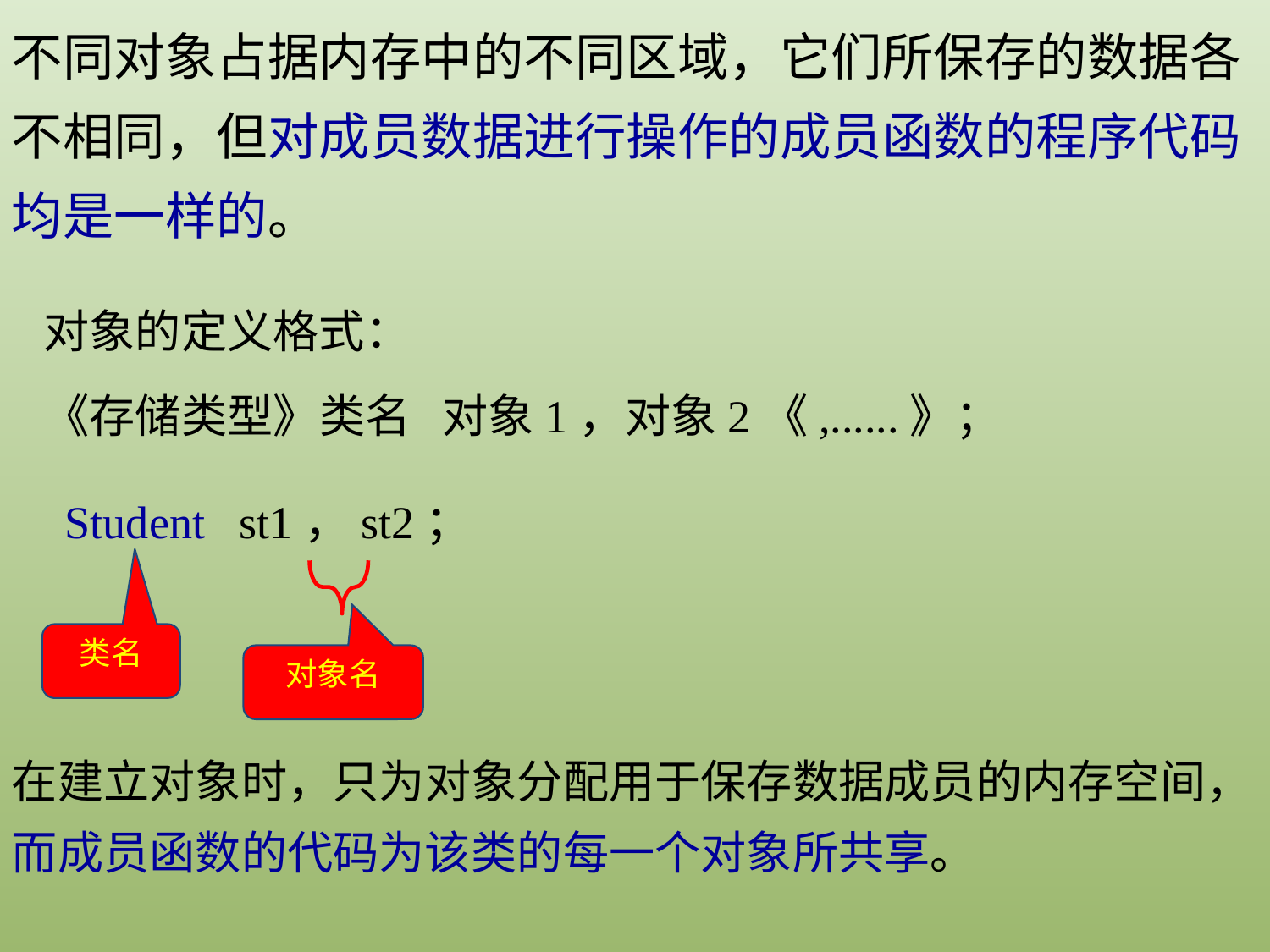

不同对象占据内存中的不同区域，它们所保存的数据各不相同，但对成员数据进行操作的成员函数的程序代码均是一样的。
对象的定义格式：
《存储类型》类名   对象1，对象2《,......》；
Student   st1，st2；

类名
对象名
在建立对象时，只为对象分配用于保存数据成员的内存空间，而成员函数的代码为该类的每一个对象所共享。
611